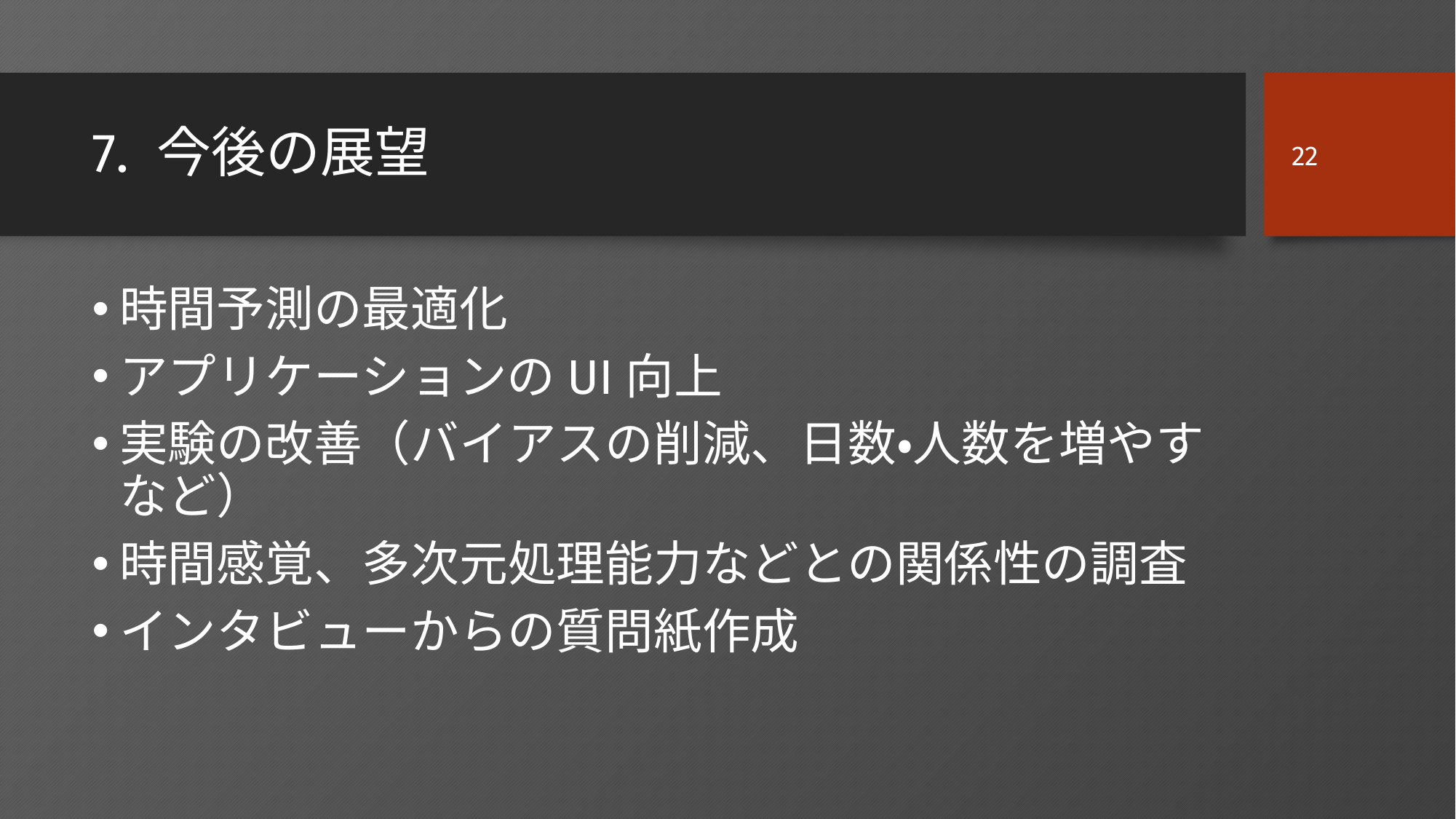

22
# 7. 今後の展望
時間予測の最適化
アプリケーションのUI向上
実験の改善（バイアスの削減、日数・人数を増やすなど）
時間感覚、多次元処理能力などとの関係性の調査
インタビューからの質問紙作成